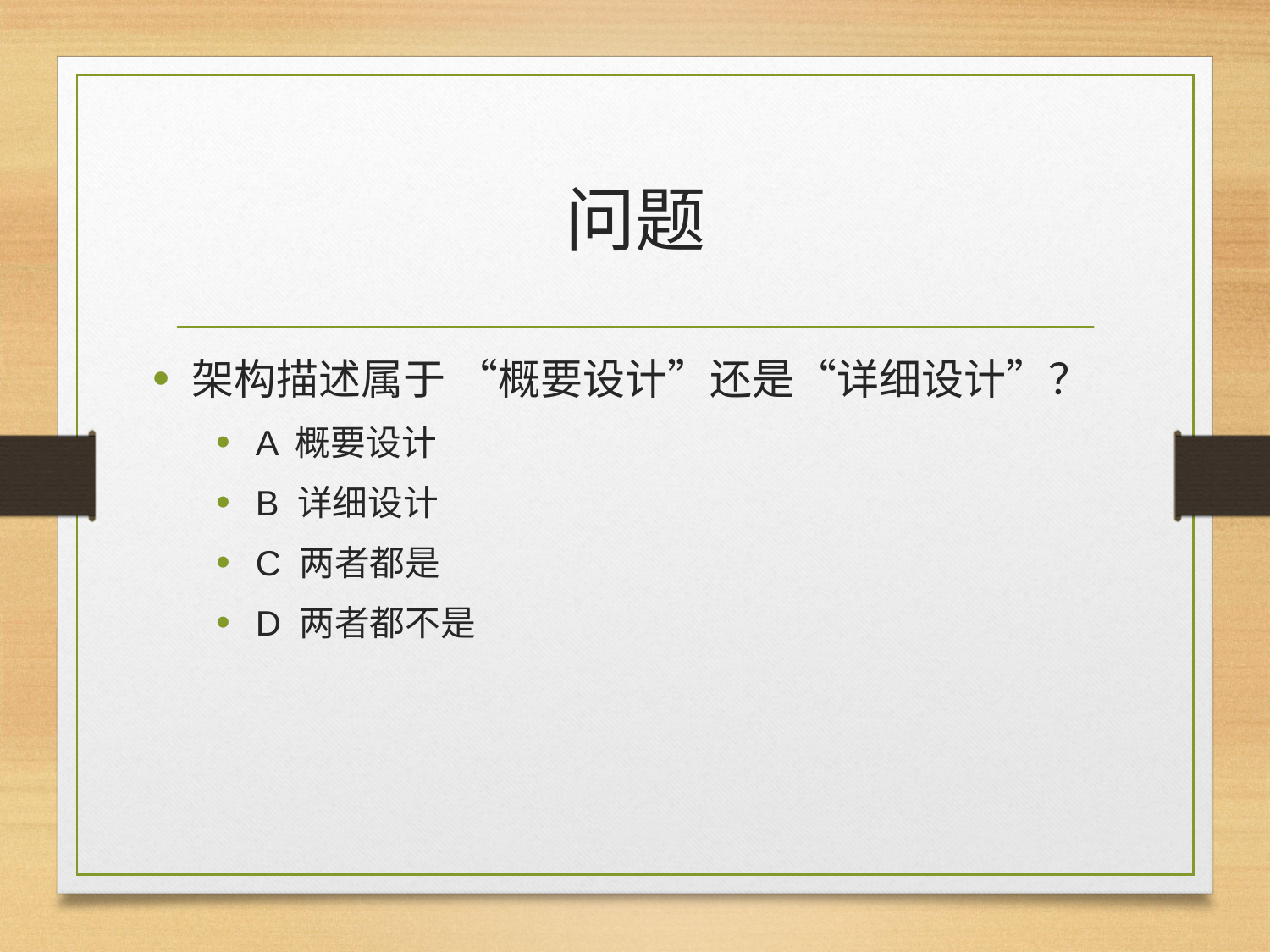

# 问题
架构描述属于 “概要设计”还是“详细设计”？
A 概要设计
B 详细设计
C 两者都是
D 两者都不是